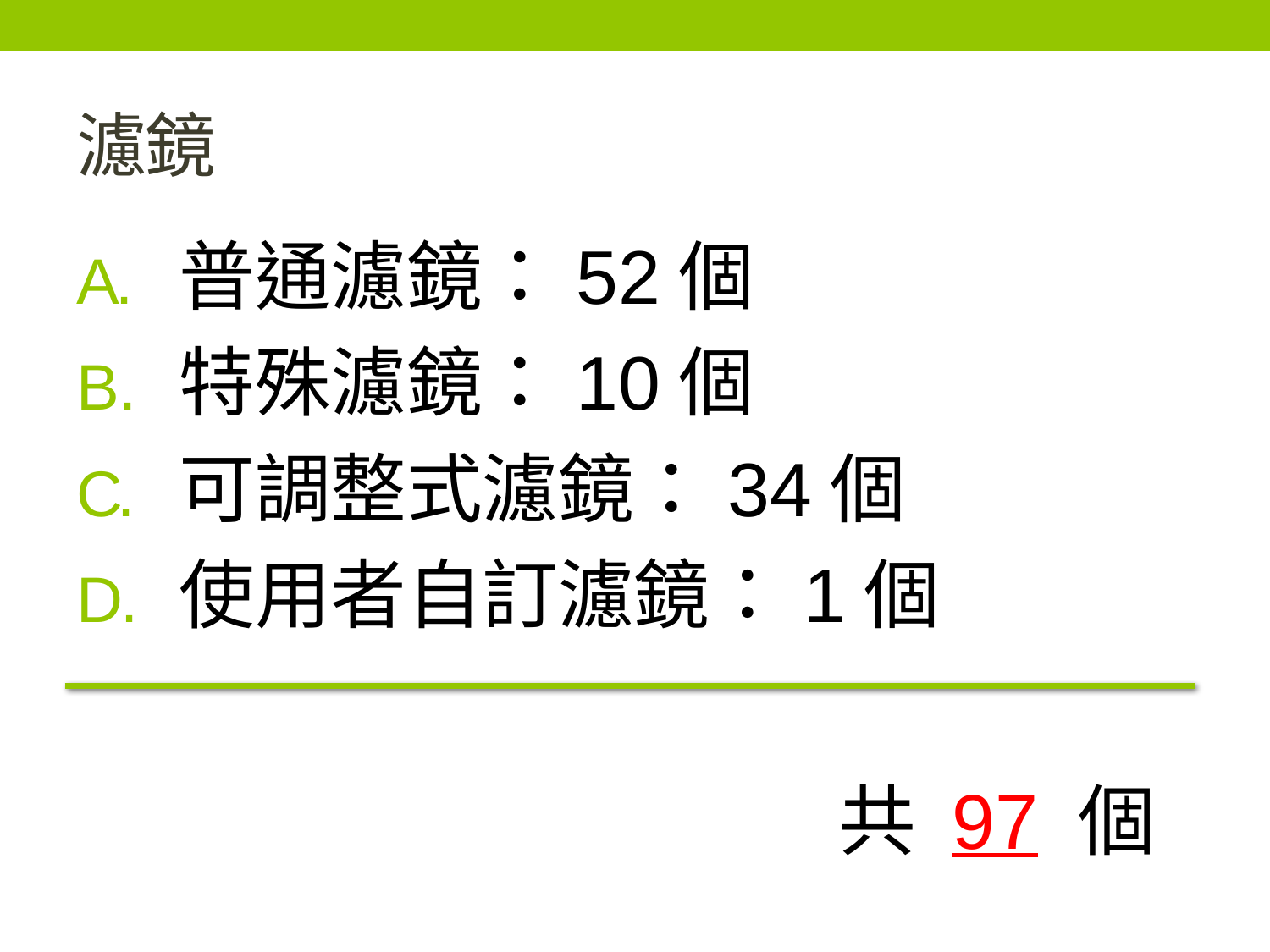

# 濾鏡
普通濾鏡：52個
特殊濾鏡：10個
可調整式濾鏡：34個
使用者自訂濾鏡：1個

						共 97 個